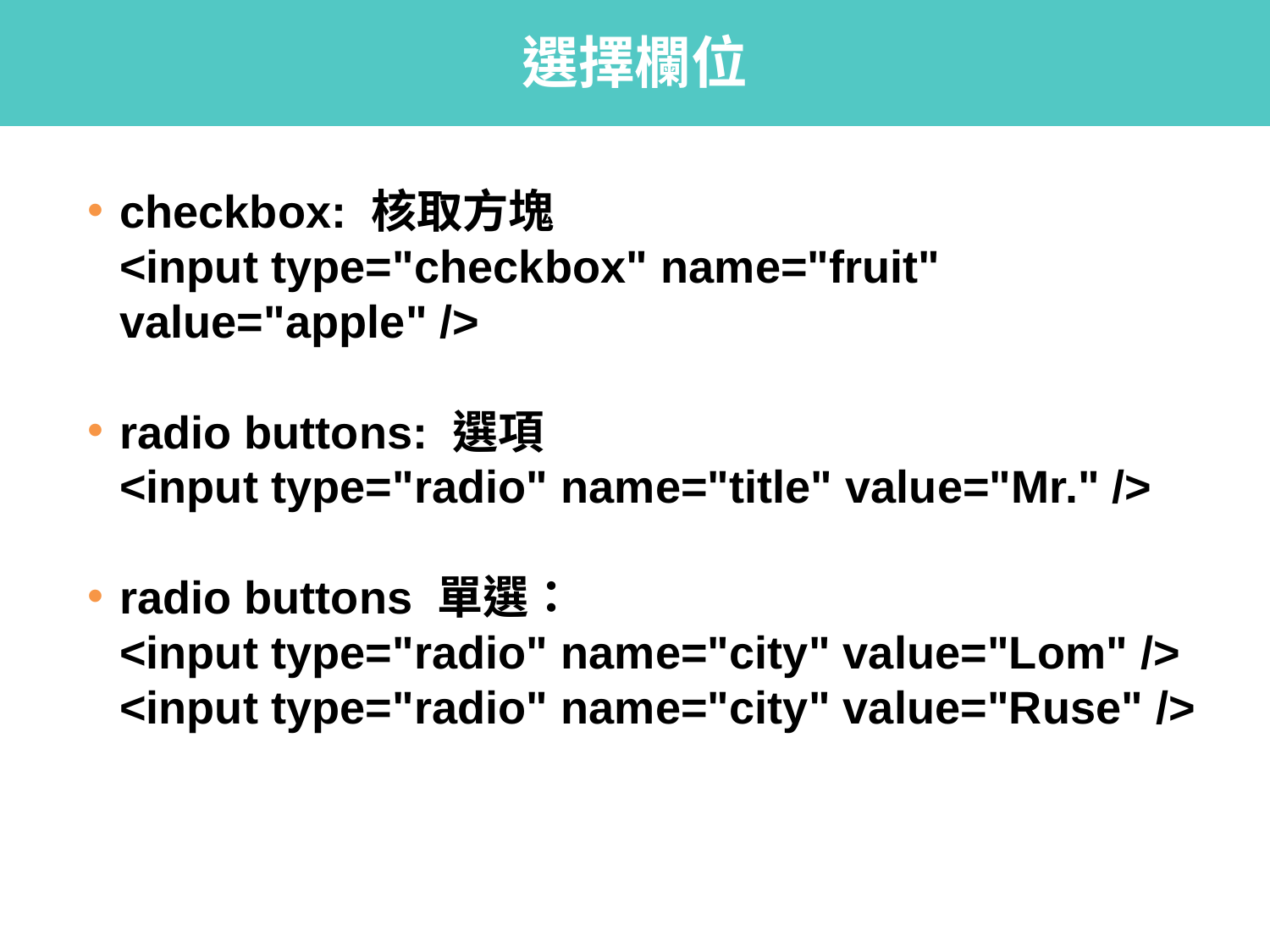

# 選擇欄位
checkbox: 核取方塊
<input type="checkbox" name="fruit" value="apple" />
radio buttons: 選項
<input type="radio" name="title" value="Mr." />
radio buttons 單選：
<input type="radio" name="city" value="Lom" />
<input type="radio" name="city" value="Ruse" />